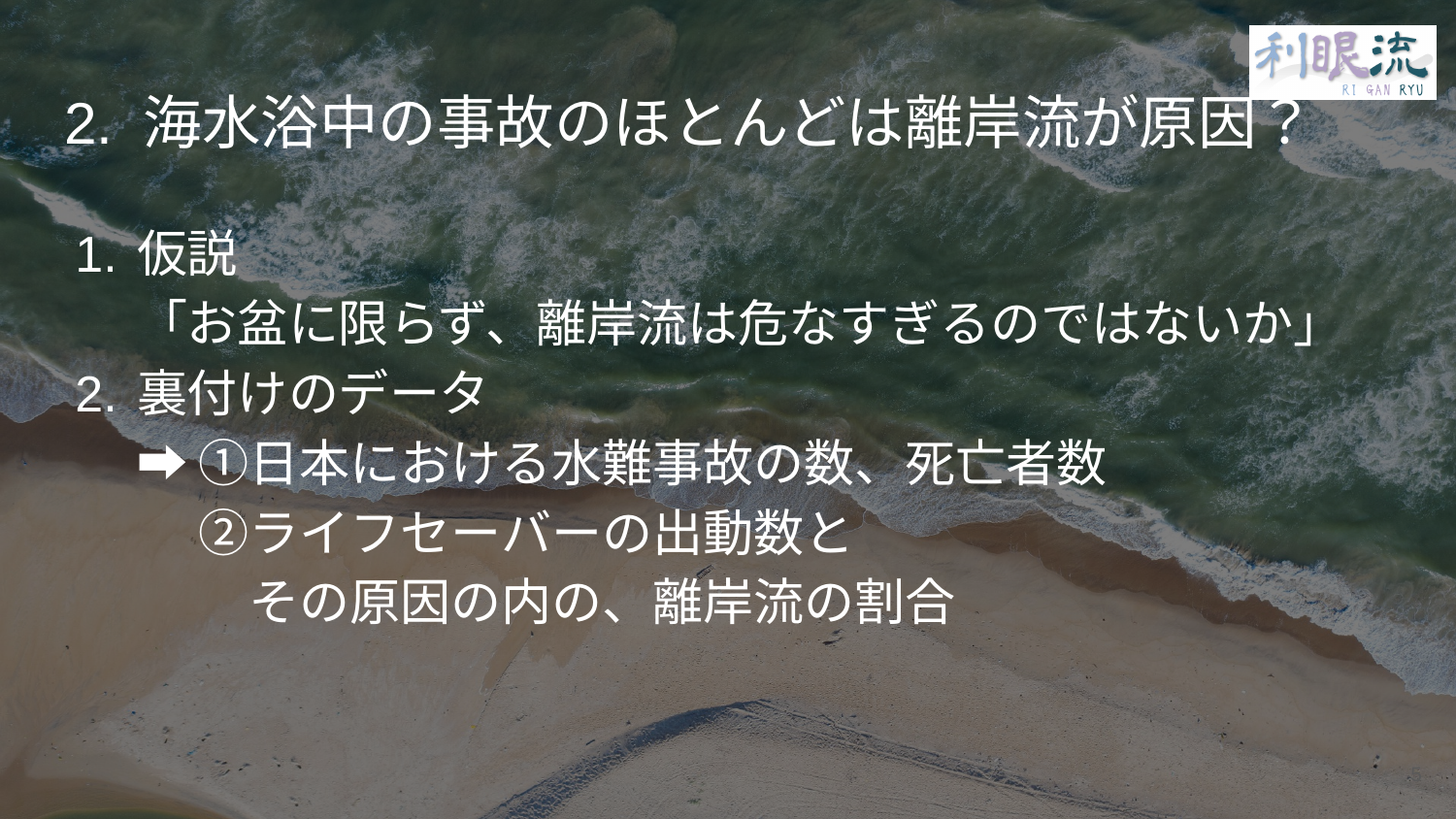

# 2. 海水浴中の事故のほとんどは離岸流が原因？

仮説
「お盆に限らず、離岸流は危なすぎるのではないか」
裏付けのデータ
➡ ①日本における水難事故の数、死亡者数
　 ②ライフセーバーの出動数と
　　 その原因の内の、離岸流の割合

5